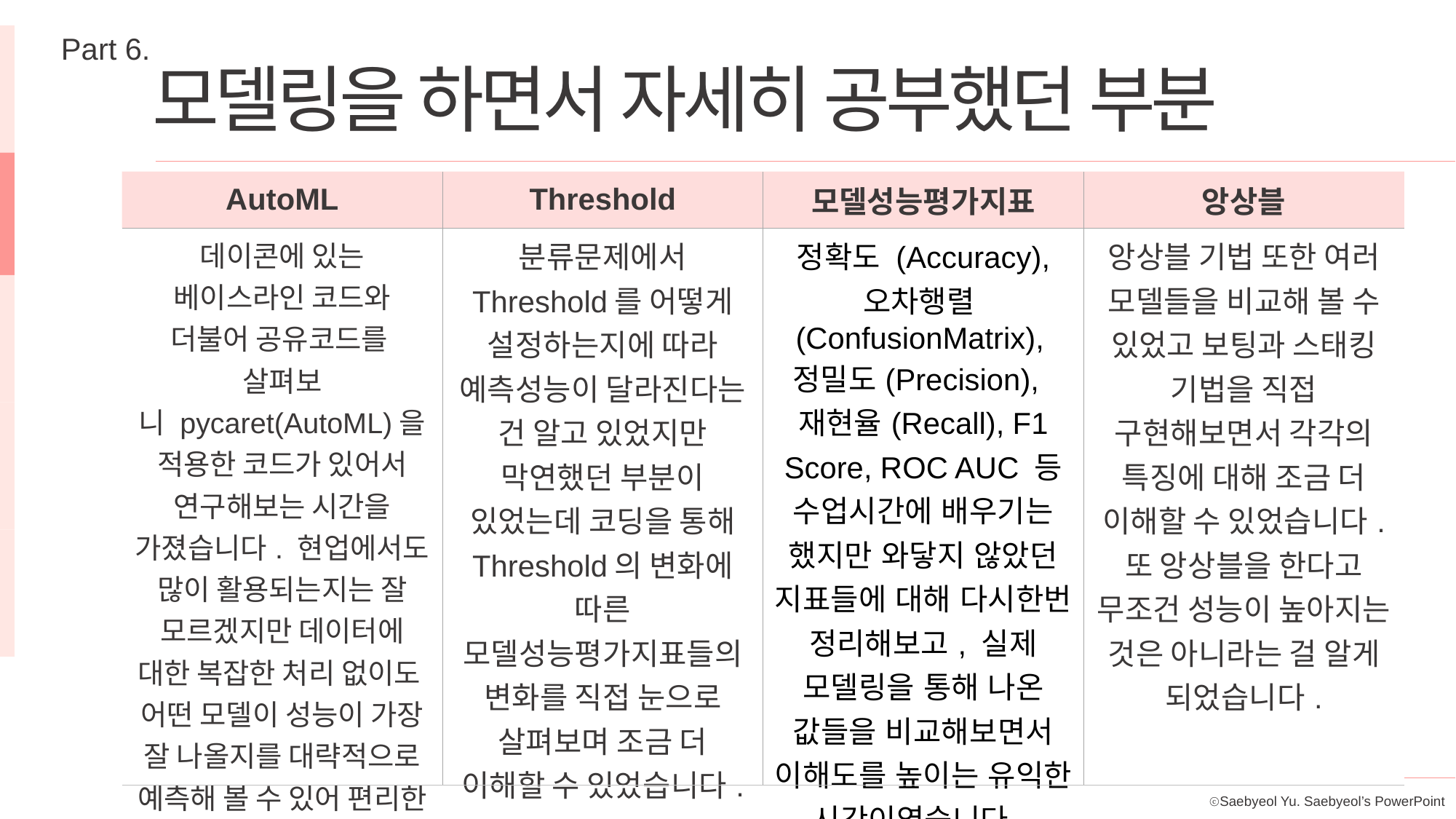

Part 6.

모델링을 하면서 자세히 공부했던 부분

| AutoML | Threshold | 모델성능평가지표 | 앙상블 |
| --- | --- | --- | --- |
| 데이콘에 있는 베이스라인 코드와 더불어 공유코드를 살펴보니 pycaret(AutoML)을 적용한 코드가 있어서 연구해보는 시간을 가졌습니다. 현업에서도 많이 활용되는지는 잘 모르겠지만 데이터에 대한 복잡한 처리 없이도 어떤 모델이 성능이 가장 잘 나올지를 대략적으로 예측해 볼 수 있어 편리한 것 같았습니다. | 분류문제에서 Threshold를 어떻게 설정하는지에 따라 예측성능이 달라진다는 건 알고 있었지만 막연했던 부분이 있었는데 코딩을 통해 Threshold의 변화에 따른 모델성능평가지표들의 변화를 직접 눈으로 살펴보며 조금 더 이해할 수 있었습니다. | 정확도 (Accuracy), 오차행렬(ConfusionMatrix),정밀도(Precision), 재현율(Recall), F1 Score, ROC AUC 등 수업시간에 배우기는 했지만 와닿지 않았던 지표들에 대해 다시한번 정리해보고, 실제 모델링을 통해 나온 값들을 비교해보면서 이해도를 높이는 유익한 시간이였습니다. | 앙상블 기법 또한 여러 모델들을 비교해 볼 수 있었고 보팅과 스태킹 기법을 직접 구현해보면서 각각의 특징에 대해 조금 더 이해할 수 있었습니다. 또 앙상블을 한다고 무조건 성능이 높아지는 것은 아니라는 걸 알게 되었습니다. |